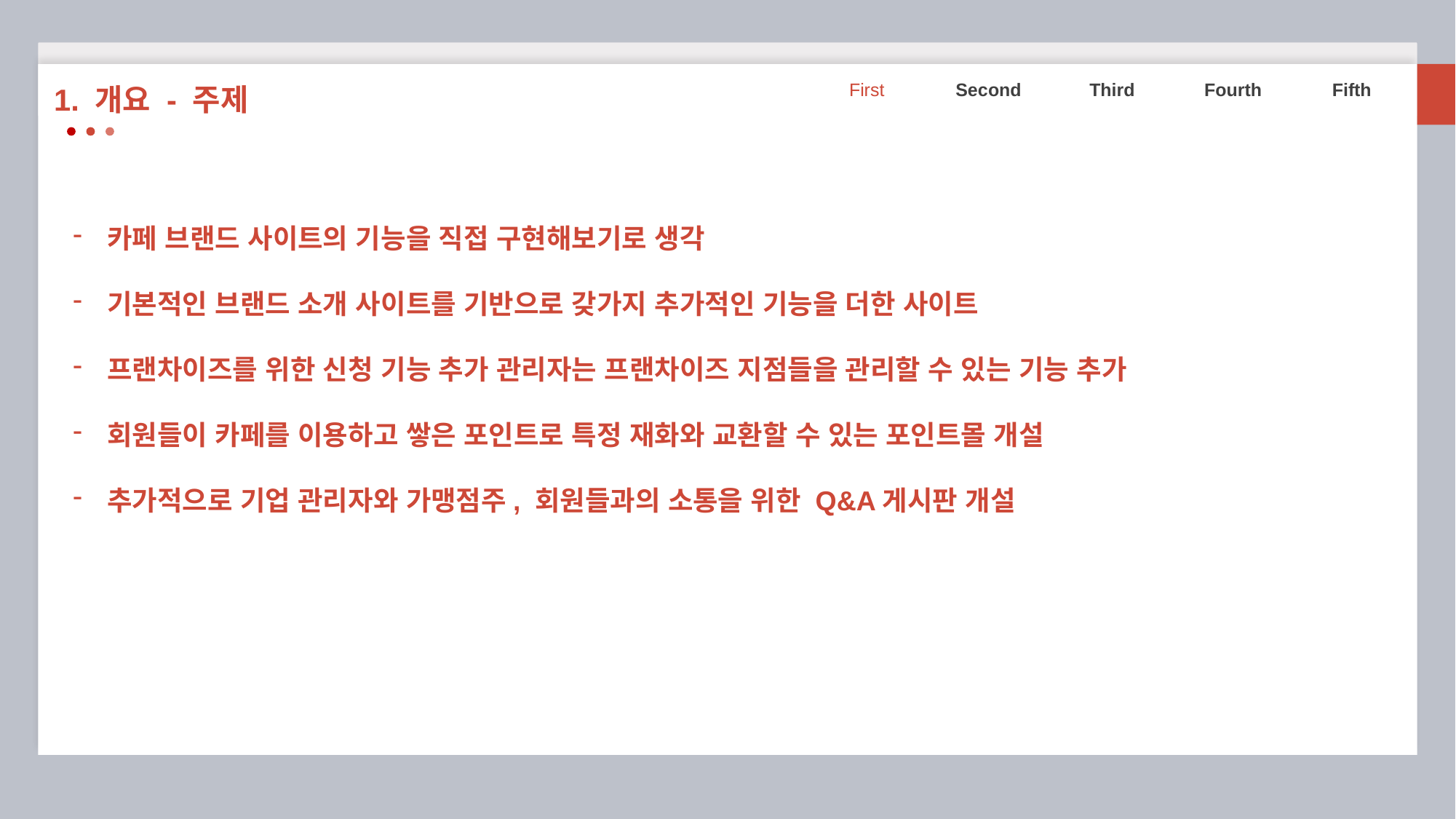

First
Second
Third
Fourth
Fifth
1. 개요 - 주제

카페 브랜드 사이트의 기능을 직접 구현해보기로 생각

기본적인 브랜드 소개 사이트를 기반으로 갖가지 추가적인 기능을 더한 사이트

프랜차이즈를 위한 신청 기능 추가 관리자는 프랜차이즈 지점들을 관리할 수 있는 기능 추가

회원들이 카페를 이용하고 쌓은 포인트로 특정 재화와 교환할 수 있는 포인트몰 개설

추가적으로 기업 관리자와 가맹점주, 회원들과의 소통을 위한 Q&A게시판 개설